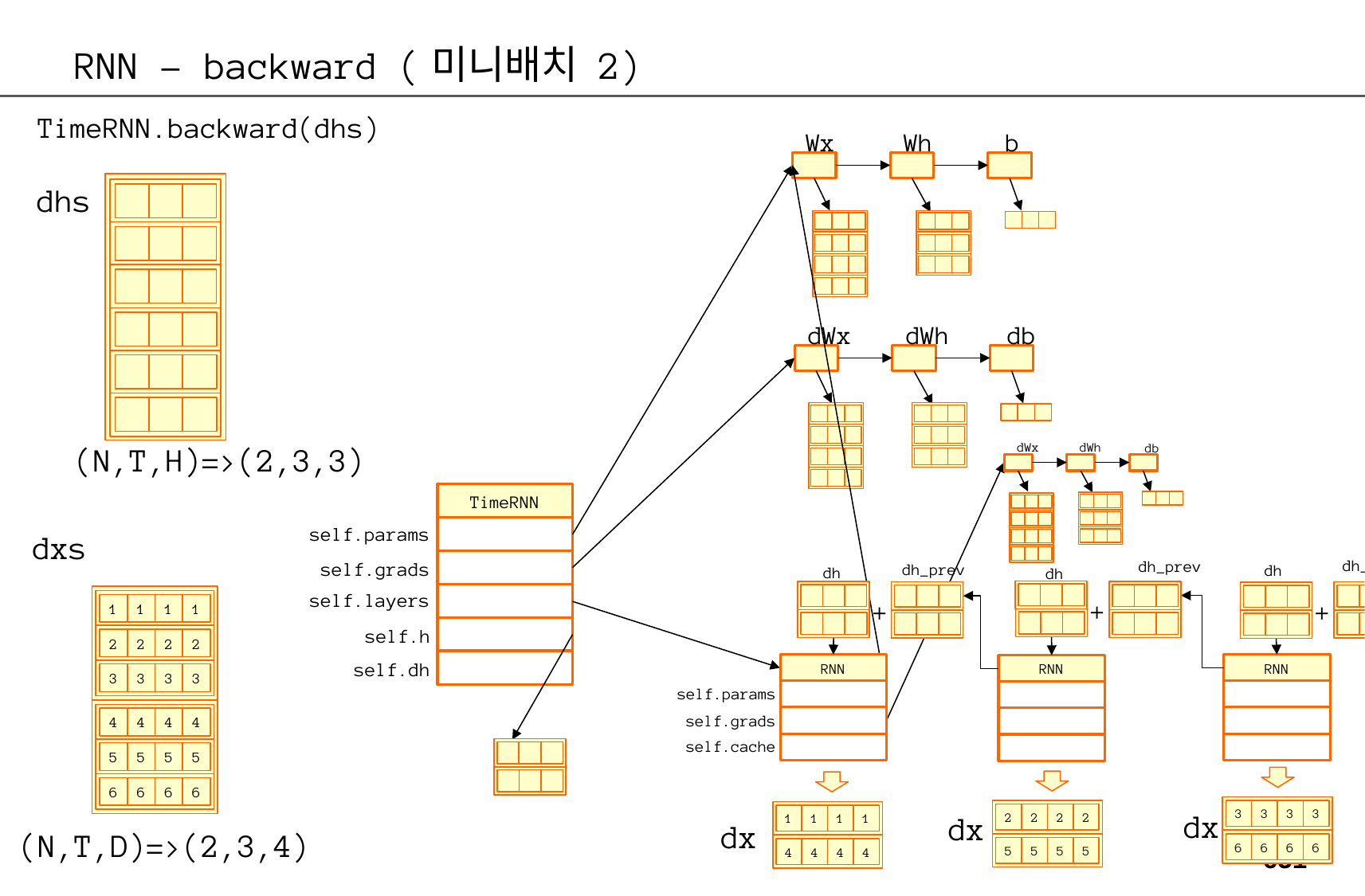

RNN - backward (미니배치 2)
TimeRNN.backward(dhs)
Wx
Wh
b

dhs

dWx
dWh

db

(N,T,H)=>(2,3,3)
dWx
dWh
db

TimeRNN
self.params

dxs
dh_prev
dh_prev
self.grads

dh_prev
dh
dh
dh

self.layers

+
+
+

1
1
1
1

self.h

2
2
2
2
self.dh

RNN
RNN
RNN

3
3
3
3
self.params

self.grads

4
4
4
4
self.cache

5
5
5
5

6
6
6
6

3
3
3
3

6
6
6
6
dx

2
2
2
2

5
5
5
5

1
1
1
1

4
4
4
4
dx
dx
(N,T,D)=>(2,3,4)